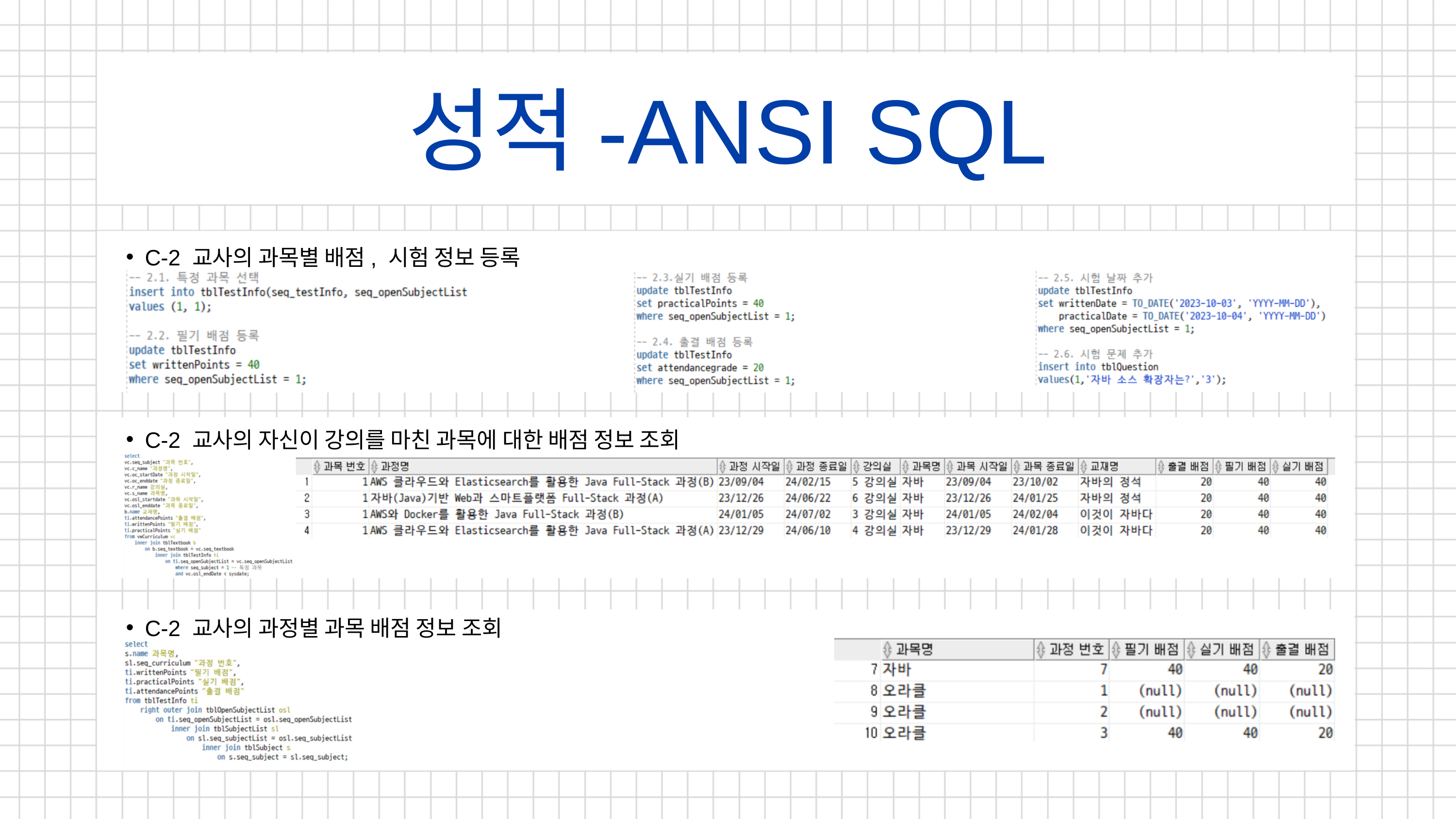

성적-ANSI SQL

C-2 교사의 과목별 배점, 시험 정보 등록

C-2 교사의 자신이 강의를 마친 과목에 대한 배점 정보 조회

C-2 교사의 과정별 과목 배점 정보 조회